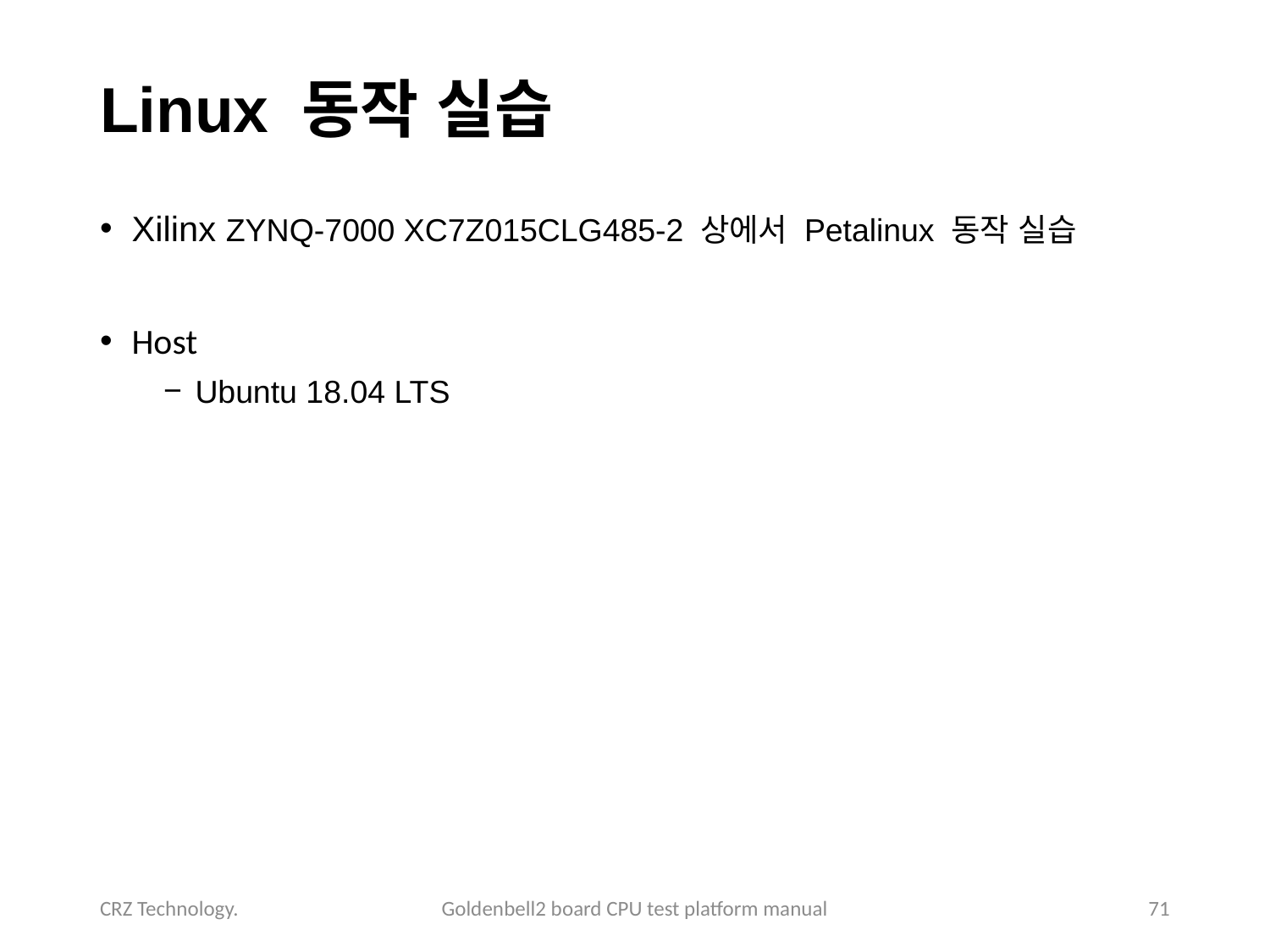

# Linux 동작 실습
Xilinx ZYNQ-7000 XC7Z015CLG485-2 상에서 Petalinux 동작 실습

Host
Ubuntu 18.04 LTS

CRZ Technology.
Goldenbell2 board CPU test platform manual
71